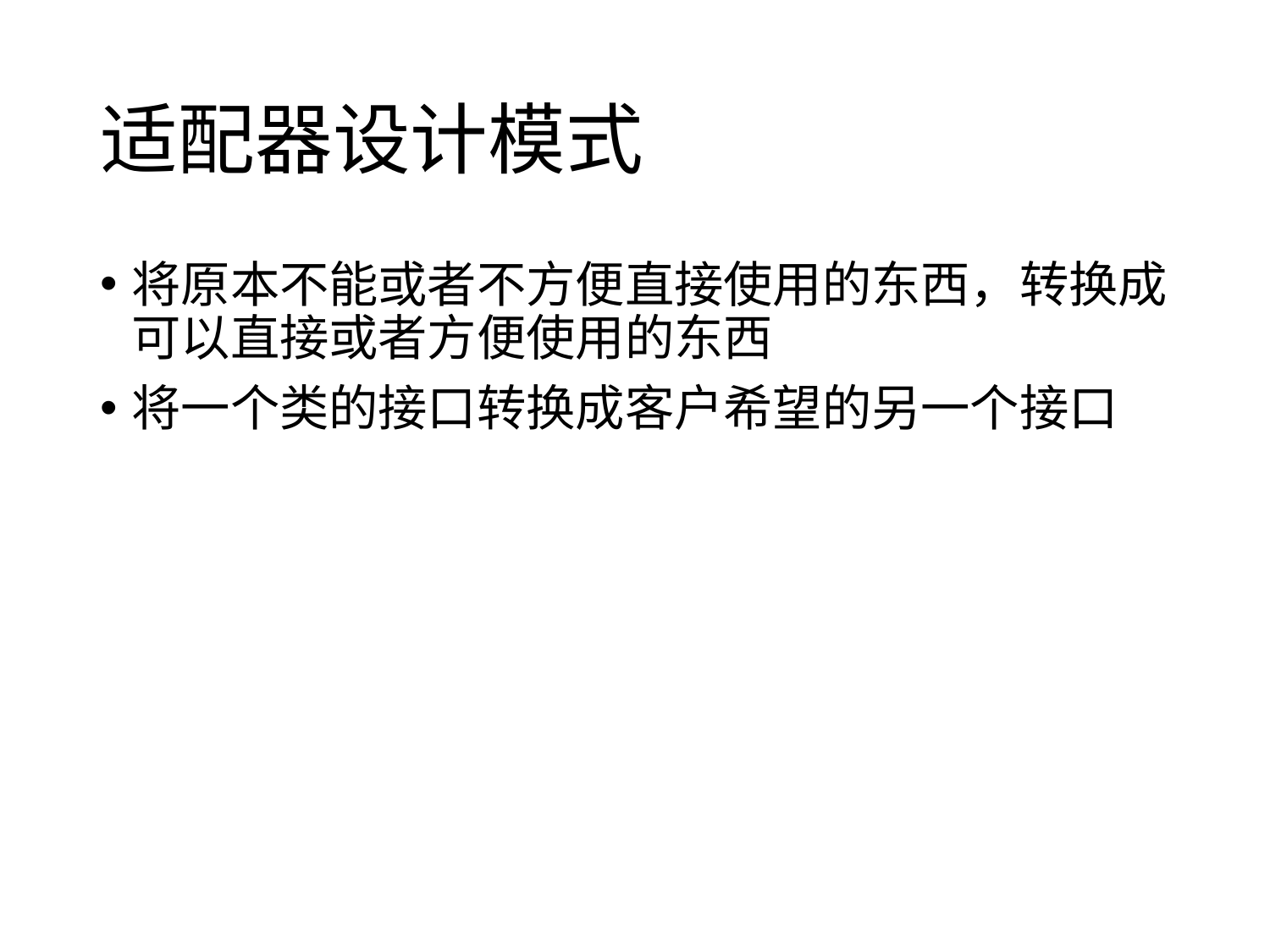

# 适配器设计模式
将原本不能或者不方便直接使用的东西，转换成可以直接或者方便使用的东西
将一个类的接口转换成客户希望的另一个接口